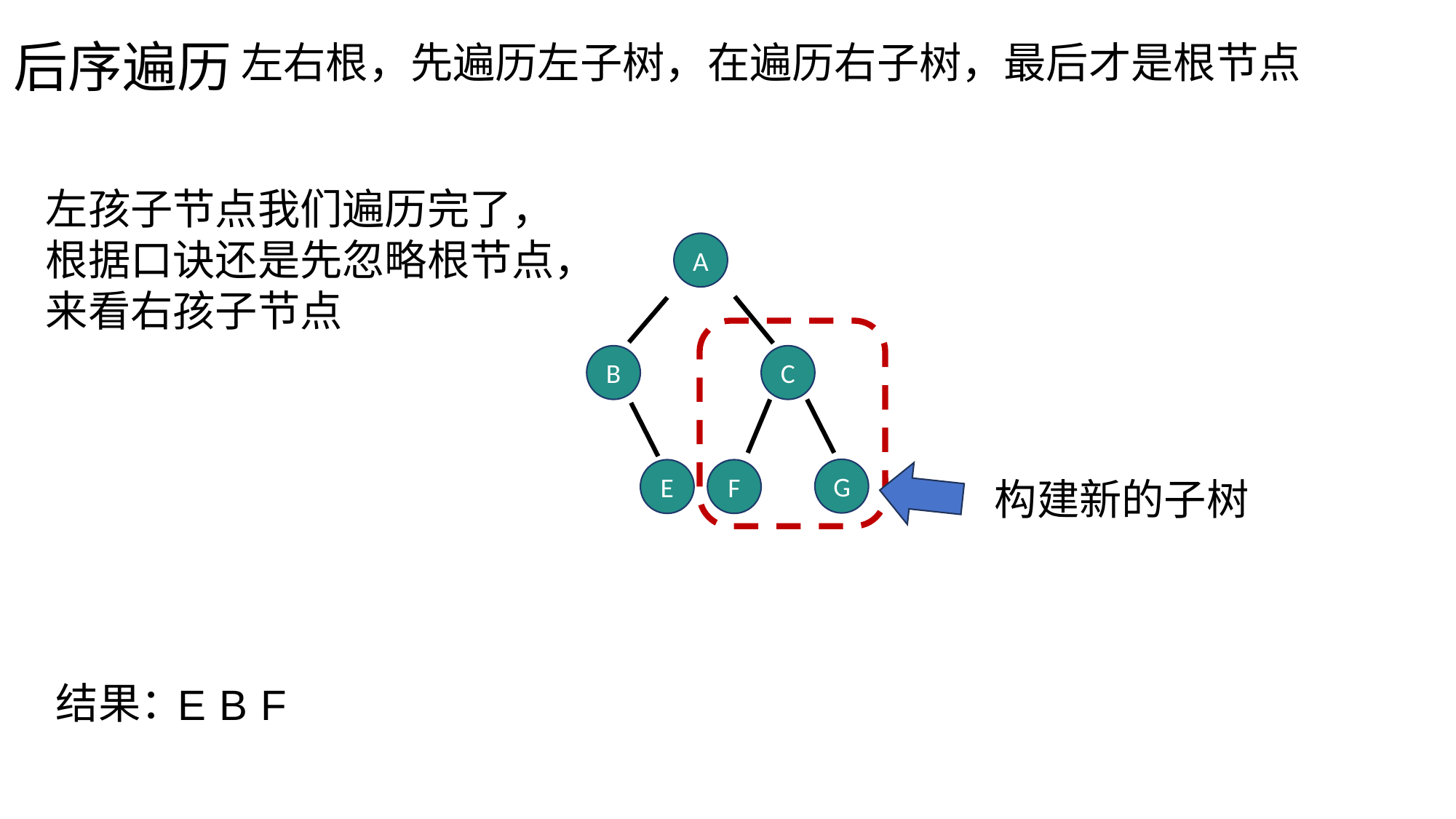

后序遍历
左右根，先遍历左子树，在遍历右子树，最后才是根节点
左孩子节点我们遍历完了，根据口诀还是先忽略根节点，来看右孩子节点
A

B
C

G
E
F
构建新的子树
结果：
E
B
F